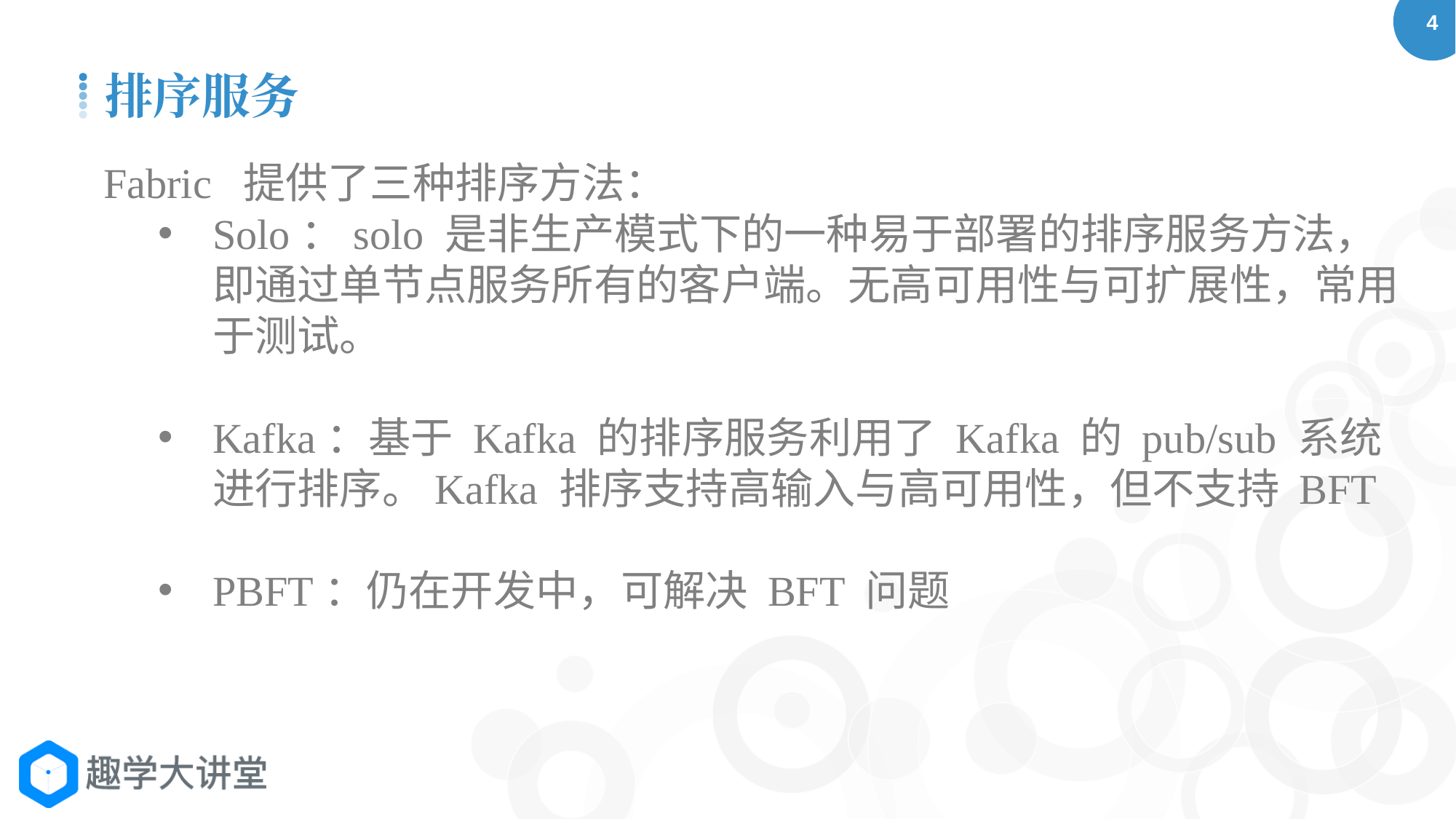

排序服务
Fabric  提供了三种排序方法：
Solo：solo 是非生产模式下的一种易于部署的排序服务方法，即通过单节点服务所有的客户端。无高可用性与可扩展性，常用于测试。

Kafka：基于 Kafka 的排序服务利用了 Kafka 的 pub/sub 系统进行排序。Kafka 排序支持高输入与高可用性，但不支持 BFT

PBFT：仍在开发中，可解决 BFT 问题